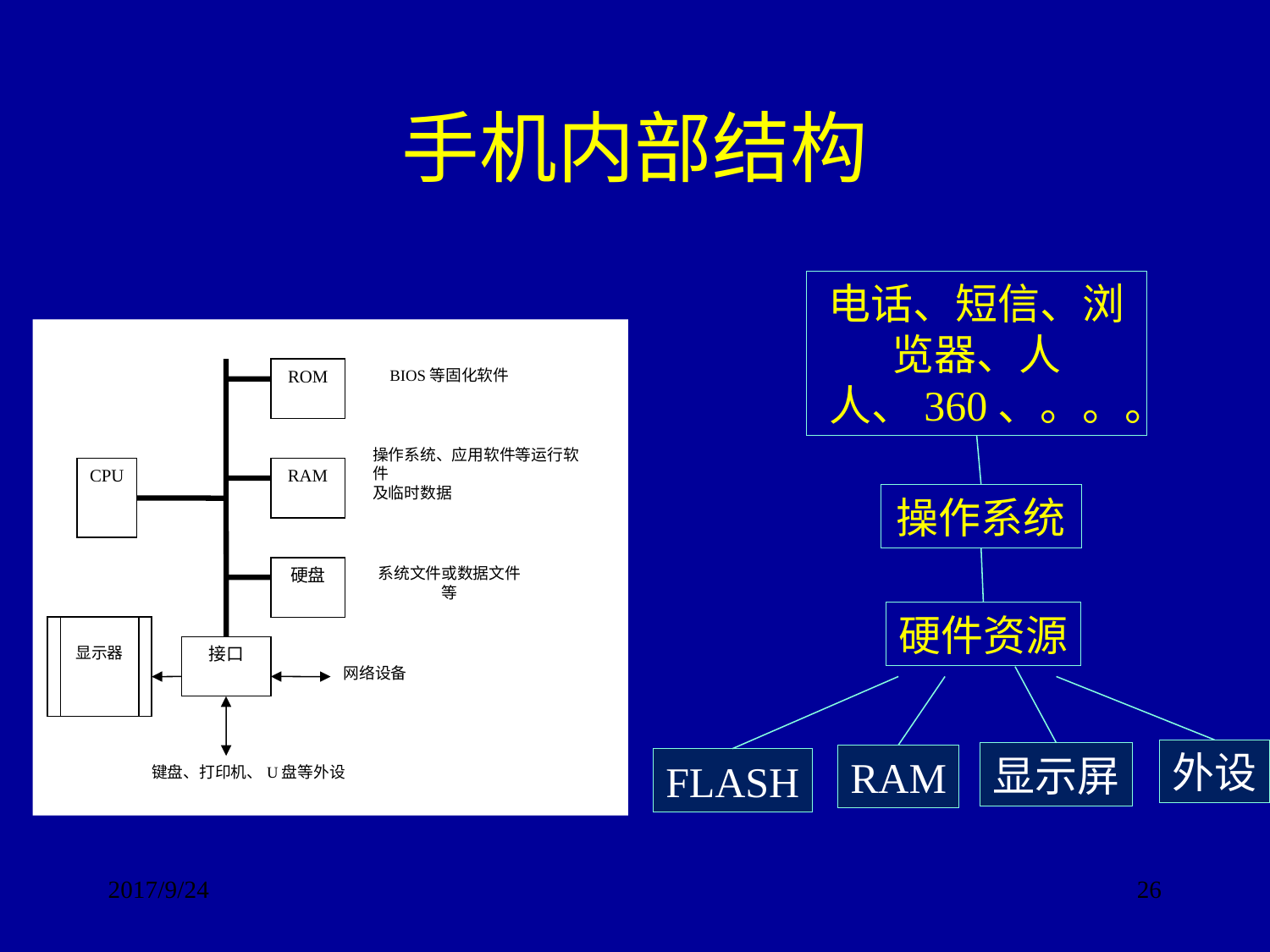

# 手机内部结构
电话、短信、浏览器、人人、360、。。。

ROM
BIOS等固化软件

操作系统、应用软件等运行软件
及临时数据
CPU
RAM

硬盘
系统文件或数据文件等

显示器
接口
网络设备

键盘、打印机、U盘等外设
操作系统
硬件资源
外设
显示屏
RAM
FLASH
2017/9/24
26